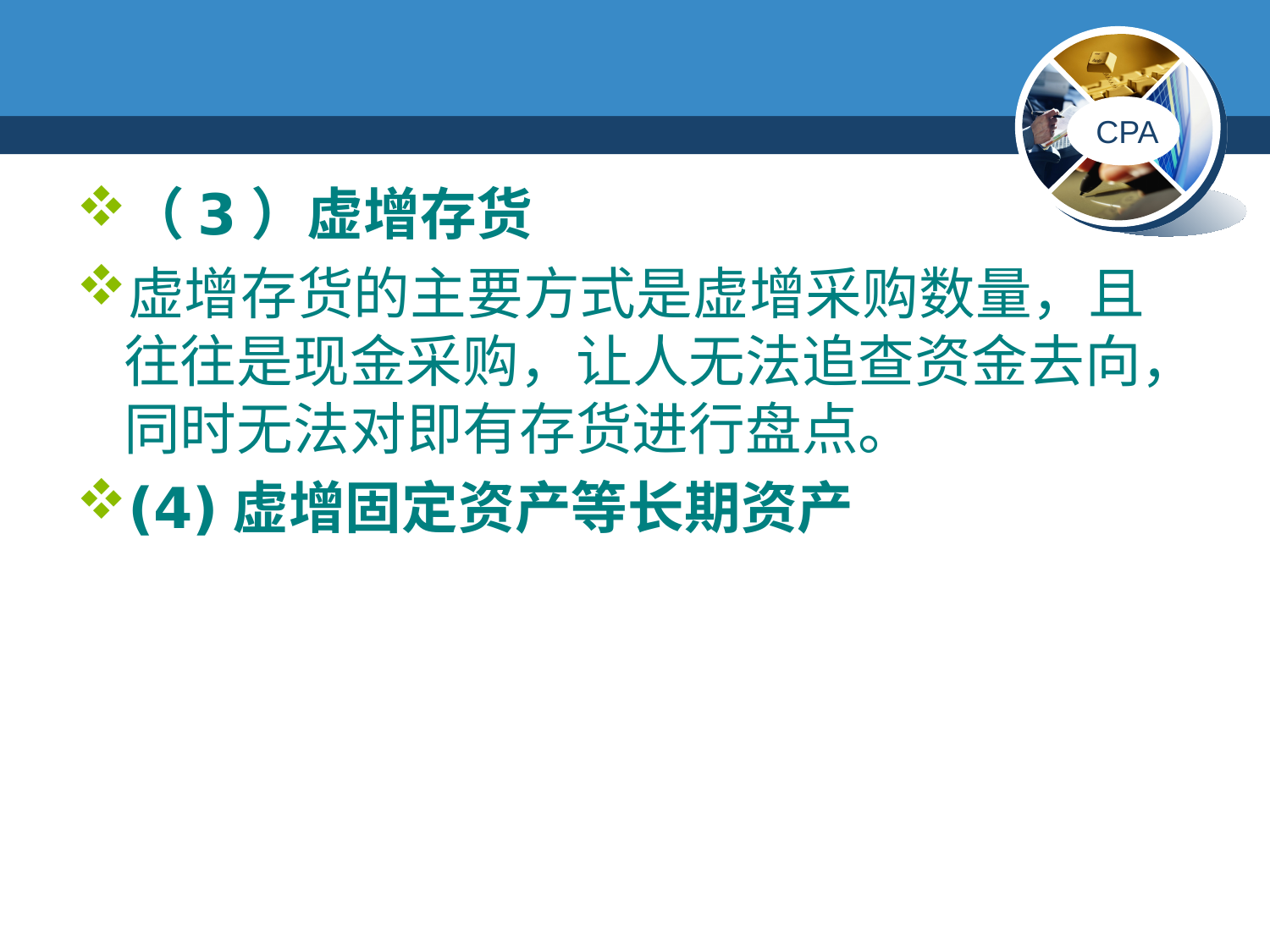

#
（3）虚增存货
虚增存货的主要方式是虚增采购数量，且往往是现金采购，让人无法追查资金去向，同时无法对即有存货进行盘点。
(4)虚增固定资产等长期资产